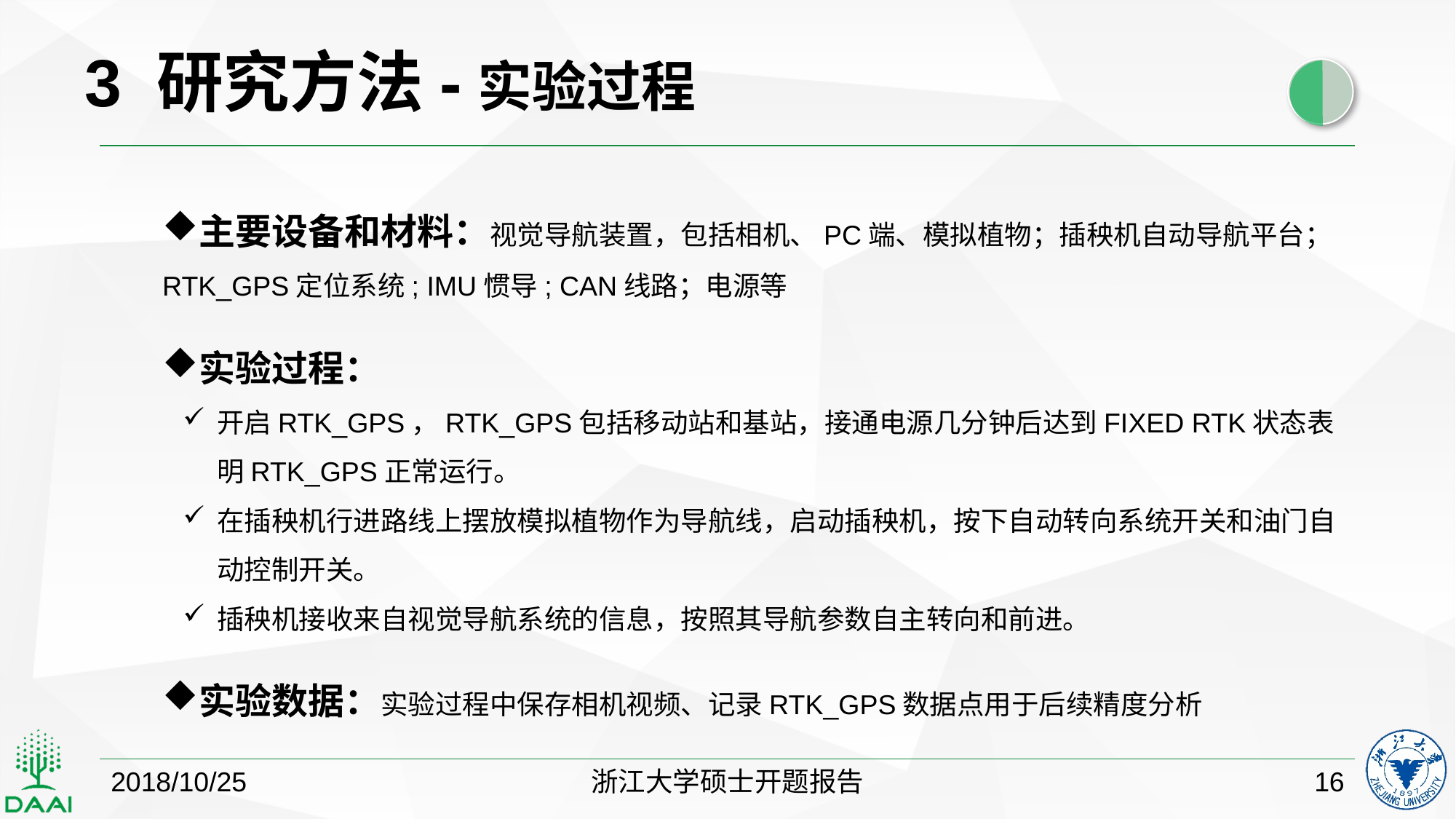

3 研究方法-实验过程

主要设备和材料：视觉导航装置，包括相机、PC端、模拟植物；插秧机自动导航平台；RTK_GPS定位系统; IMU惯导; CAN线路；电源等
实验过程：
开启RTK_GPS，RTK_GPS包括移动站和基站，接通电源几分钟后达到FIXED RTK状态表明RTK_GPS正常运行。
在插秧机行进路线上摆放模拟植物作为导航线，启动插秧机，按下自动转向系统开关和油门自动控制开关。
插秧机接收来自视觉导航系统的信息，按照其导航参数自主转向和前进。
实验数据：实验过程中保存相机视频、记录RTK_GPS数据点用于后续精度分析
2018/10/25
浙江大学硕士开题报告
16